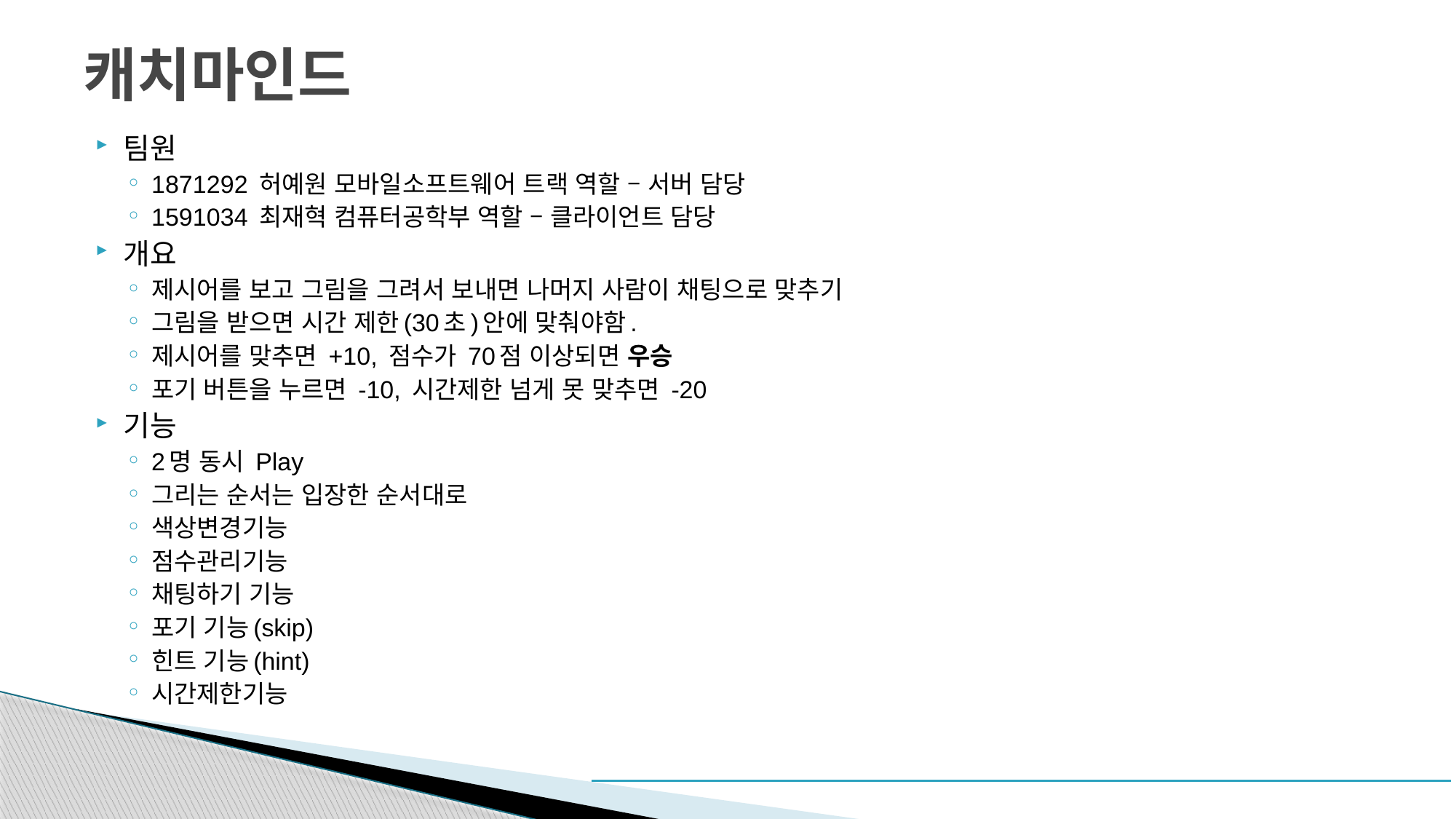

# 캐치마인드
팀원
1871292 허예원 모바일소프트웨어 트랙 역할 – 서버 담당
1591034 최재혁 컴퓨터공학부 역할 – 클라이언트 담당
개요
제시어를 보고 그림을 그려서 보내면 나머지 사람이 채팅으로 맞추기
그림을 받으면 시간 제한(30초)안에 맞춰야함.
제시어를 맞추면 +10, 점수가 70점 이상되면 우승
포기 버튼을 누르면 -10, 시간제한 넘게 못 맞추면 -20
기능
2명 동시 Play
그리는 순서는 입장한 순서대로
색상변경기능
점수관리기능
채팅하기 기능
포기 기능(skip)
힌트 기능(hint)
시간제한기능